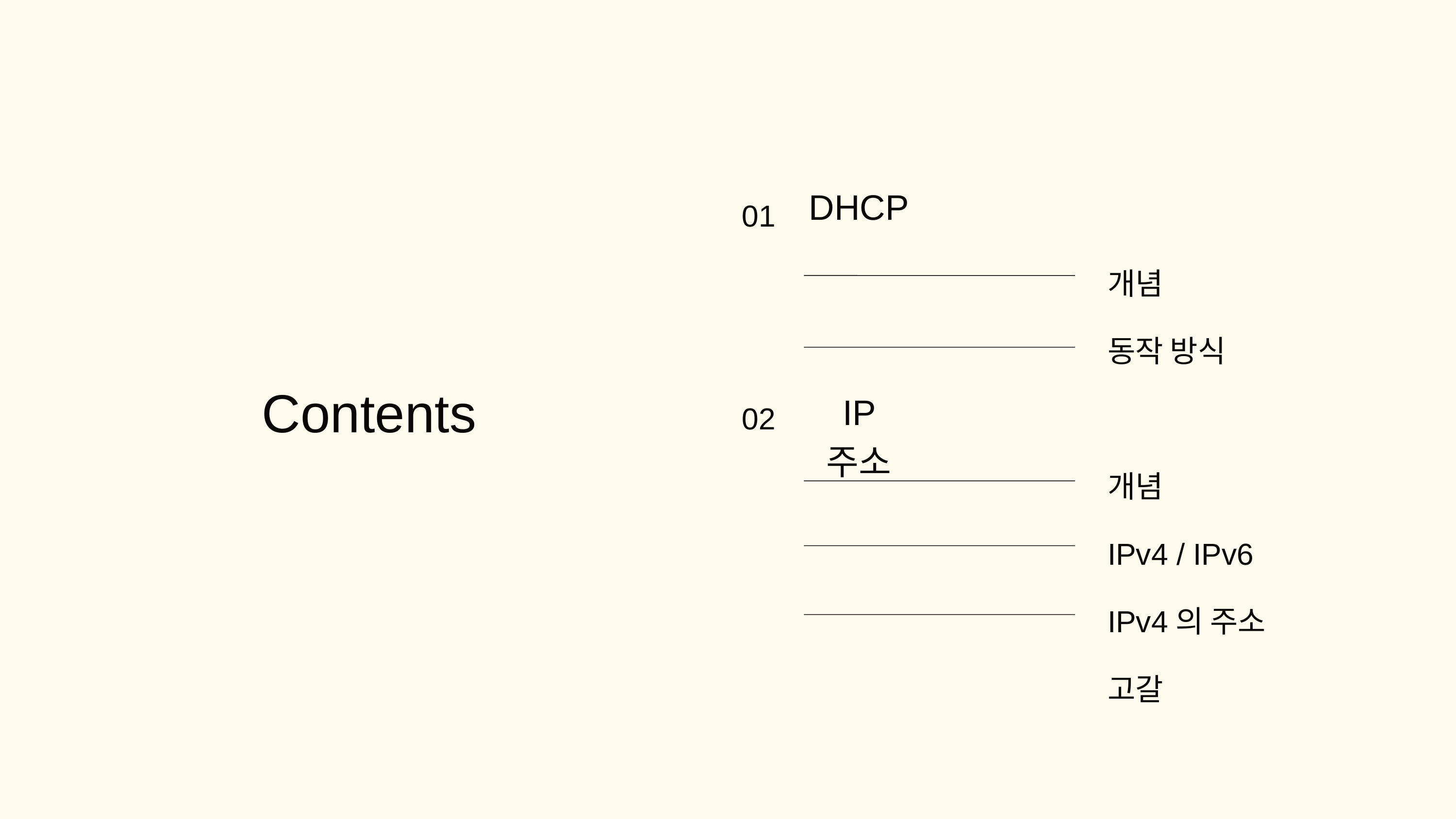

01

02

개념
동작 방식

개념
IPv4 / IPv6
IPv4의 주소 고갈
DHCP

Contents
IP 주소